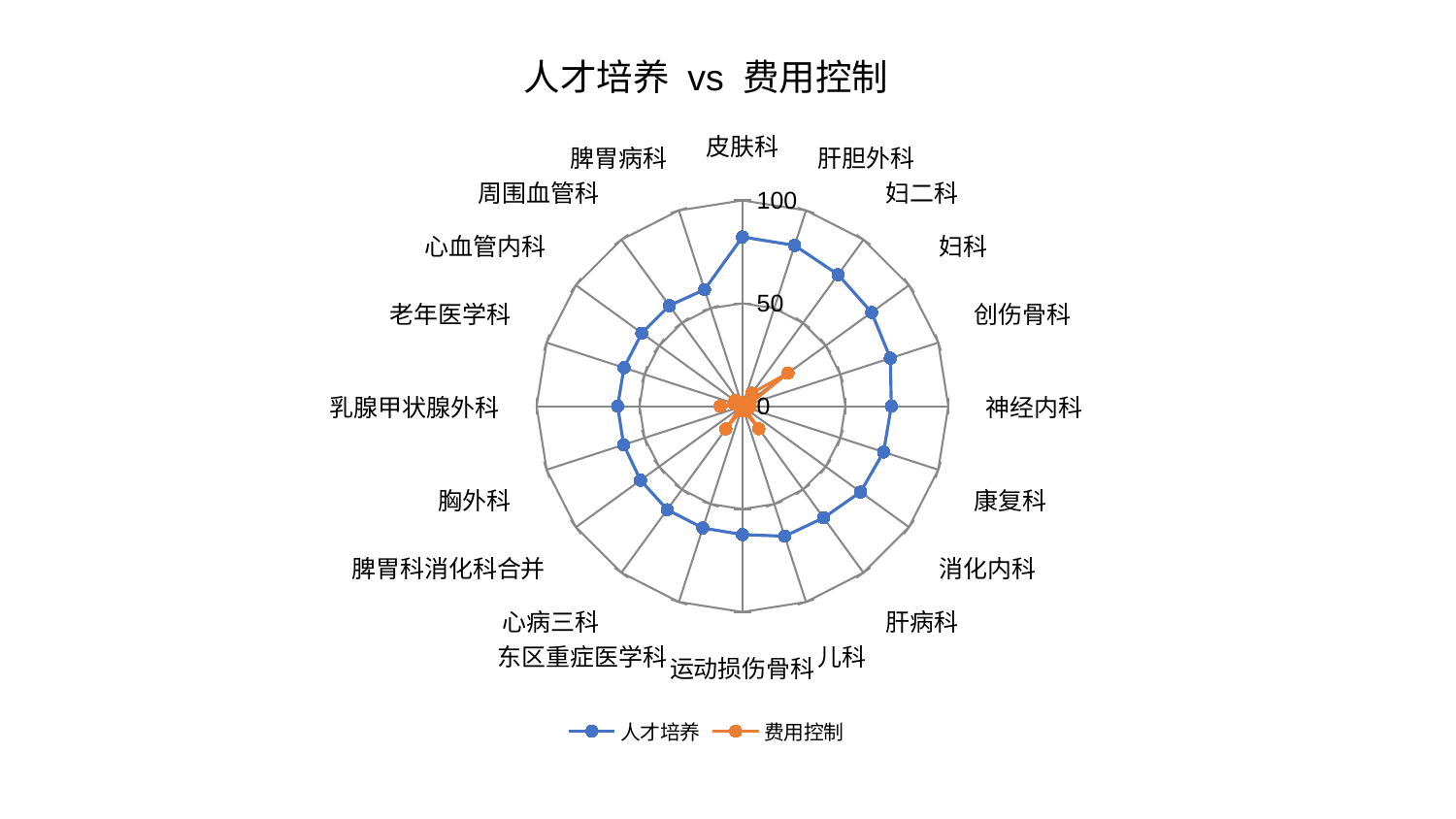

### Chart: 人才培养 vs 费用控制

| Category | 人才培养 | 费用控制 |
|---|---|---|
| 皮肤科 | 82.2318101992766 | 1.7350526914254671 |
| 肝胆外科 | 82.14926414413559 | 1.1359493676661399 |
| 妇二科 | 79.01442136709379 | 7.813692595024088 |
| 妇科 | 77.53442164276623 | 27.34434328679543 |
| 创伤骨科 | 75.54115559502081 | 3.7908860283937917 |
| 神经内科 | 72.32369853112205 | 3.6076291352594008 |
| 康复科 | 72.07304616181051 | 3.1501692814725253 |
| 消化内科 | 70.94508317119376 | 1.157933111573825 |
| 肝病科 | 67.06453046708074 | 13.573615917954216 |
| 儿科 | 66.42902785443646 | 2.3202170938062032 |
| 运动损伤骨科 | 62.39477709119007 | 1.490022228986401 |
| 东区重症医学科 | 62.2396042965482 | 2.3913111165279197 |
| 心病三科 | 62.176731664519316 | 13.67336197035811 |
| 脾胃科消化科合并 | 61.2134012417761 | 1.5450318217090218 |
| 胸外科 | 60.70433348560812 | 1.046489410331743 |
| 乳腺甲状腺外科 | 60.60975163883234 | 10.805262853481763 |
| 老年医学科 | 60.5126042190012 | 4.388363427500371 |
| 心血管内科 | 60.425498455976474 | 4.575179573503635 |
| 周围血管科 | 60.39848294326422 | 1.4612574739634243 |
| 脾胃病科 | 59.58843061223654 | 2.1232061775574294 |
89